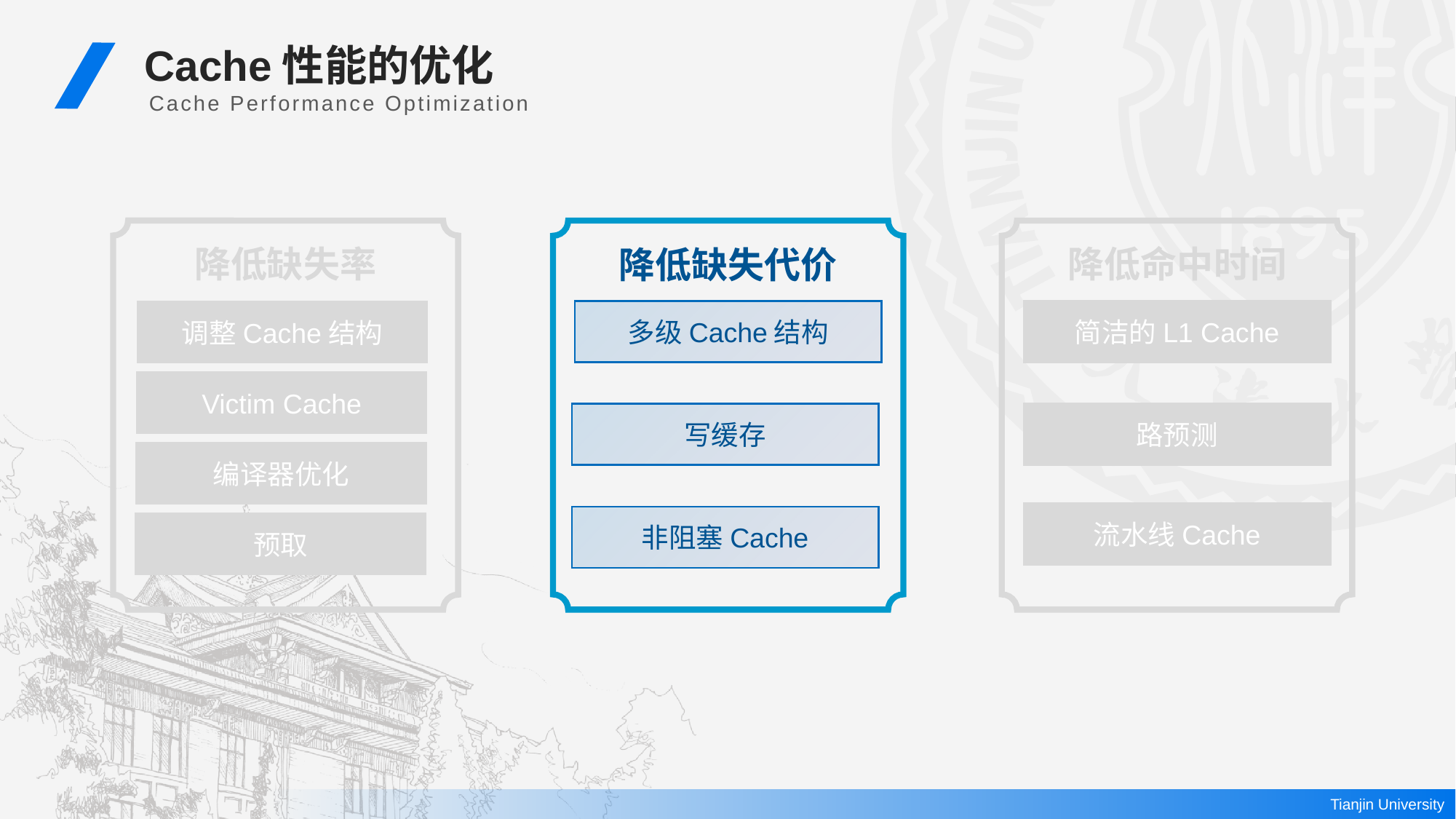

Cache性能的优化
  Cache Performance Optimization

降低缺失率
降低命中时间
降低缺失代价
多级Cache结构
简洁的L1 Cache
调整Cache结构
Victim Cache
写缓存
路预测
编译器优化
流水线Cache
非阻塞Cache
预取